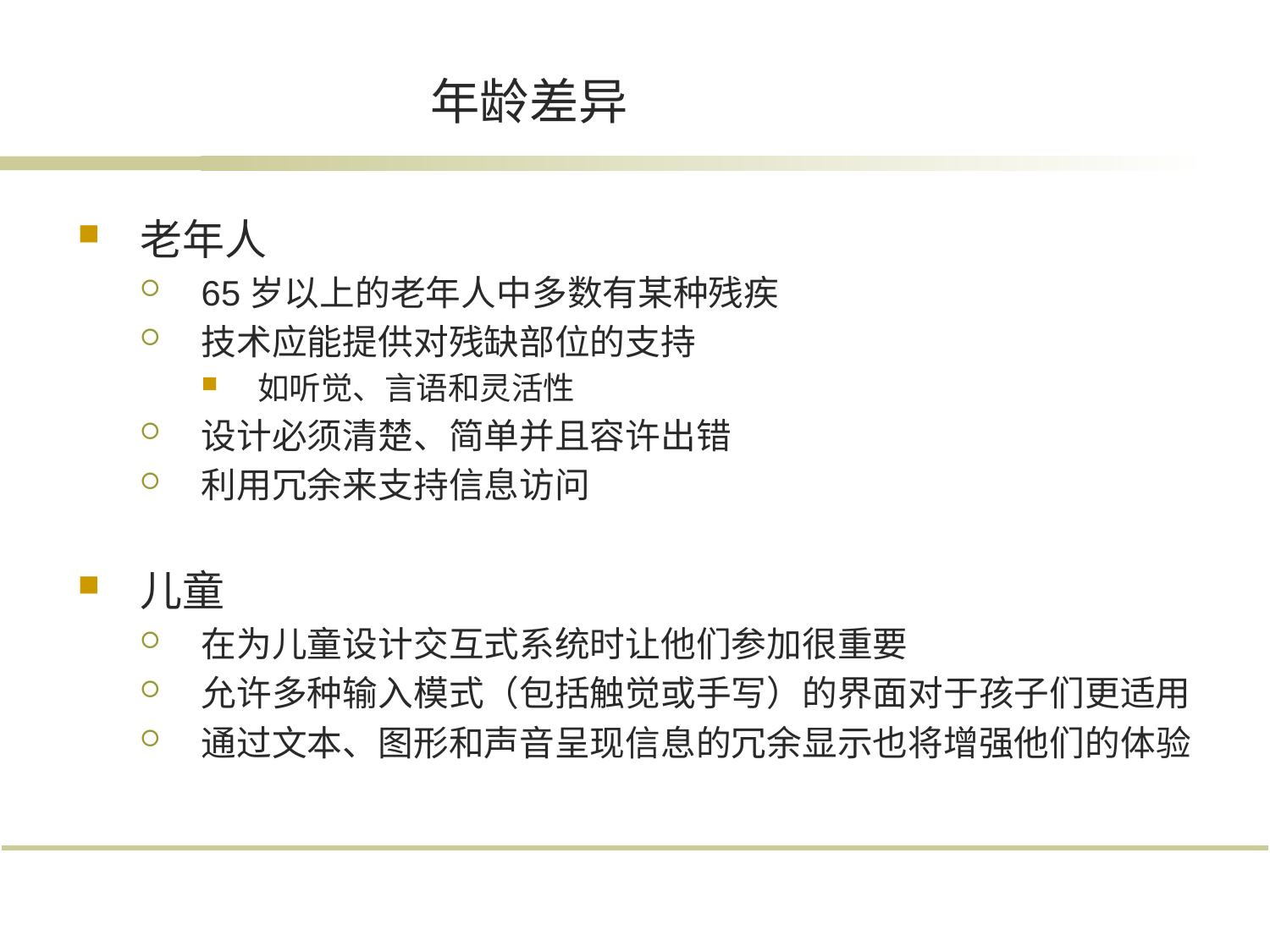

# 年龄差异
老年人
65岁以上的老年人中多数有某种残疾
技术应能提供对残缺部位的支持
如听觉、言语和灵活性
设计必须清楚、简单并且容许出错
利用冗余来支持信息访问

儿童
在为儿童设计交互式系统时让他们参加很重要
允许多种输入模式（包括触觉或手写）的界面对于孩子们更适用
通过文本、图形和声音呈现信息的冗余显示也将增强他们的体验